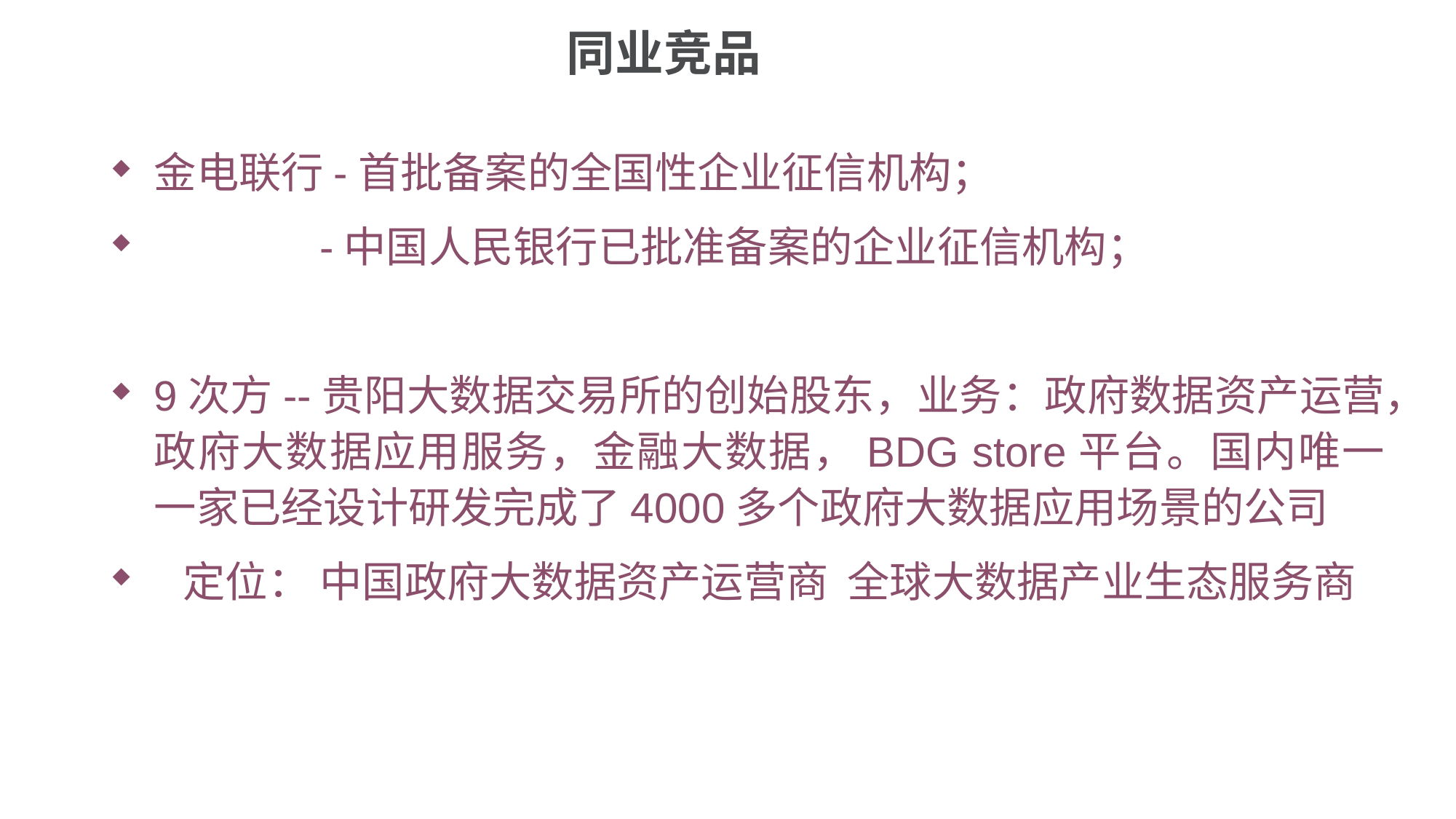

# 同业竞品
金电联行-首批备案的全国性企业征信机构；
              -中国人民银行已批准备案的企业征信机构；

9次方--贵阳大数据交易所的创始股东，业务：政府数据资产运营，政府大数据应用服务，金融大数据，BDG store平台。国内唯一一家已经设计研发完成了4000多个政府大数据应用场景的公司
  定位： 中国政府大数据资产运营商  全球大数据产业生态服务商